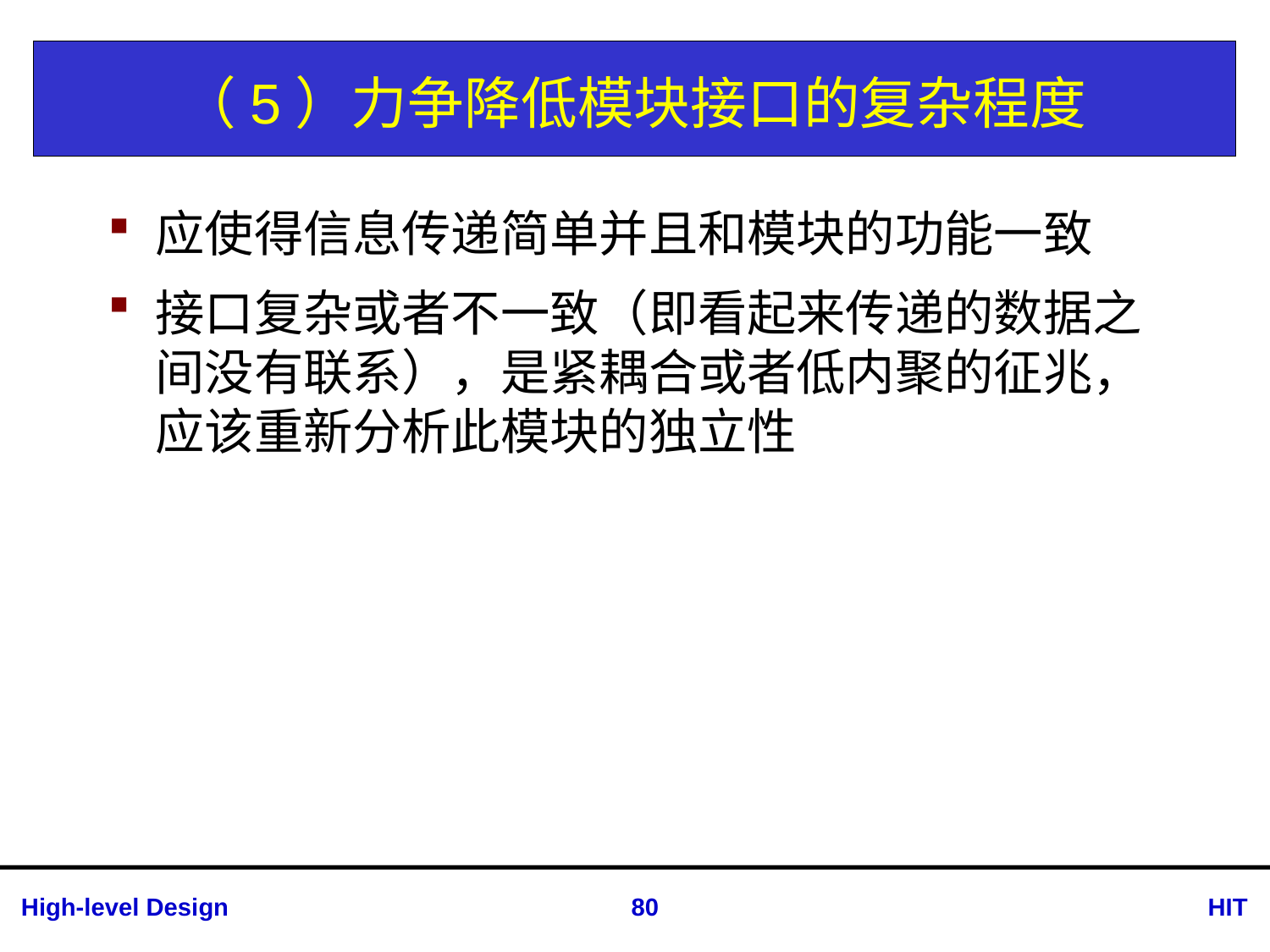

# （5）力争降低模块接口的复杂程度
应使得信息传递简单并且和模块的功能一致
接口复杂或者不一致（即看起来传递的数据之间没有联系），是紧耦合或者低内聚的征兆，应该重新分析此模块的独立性